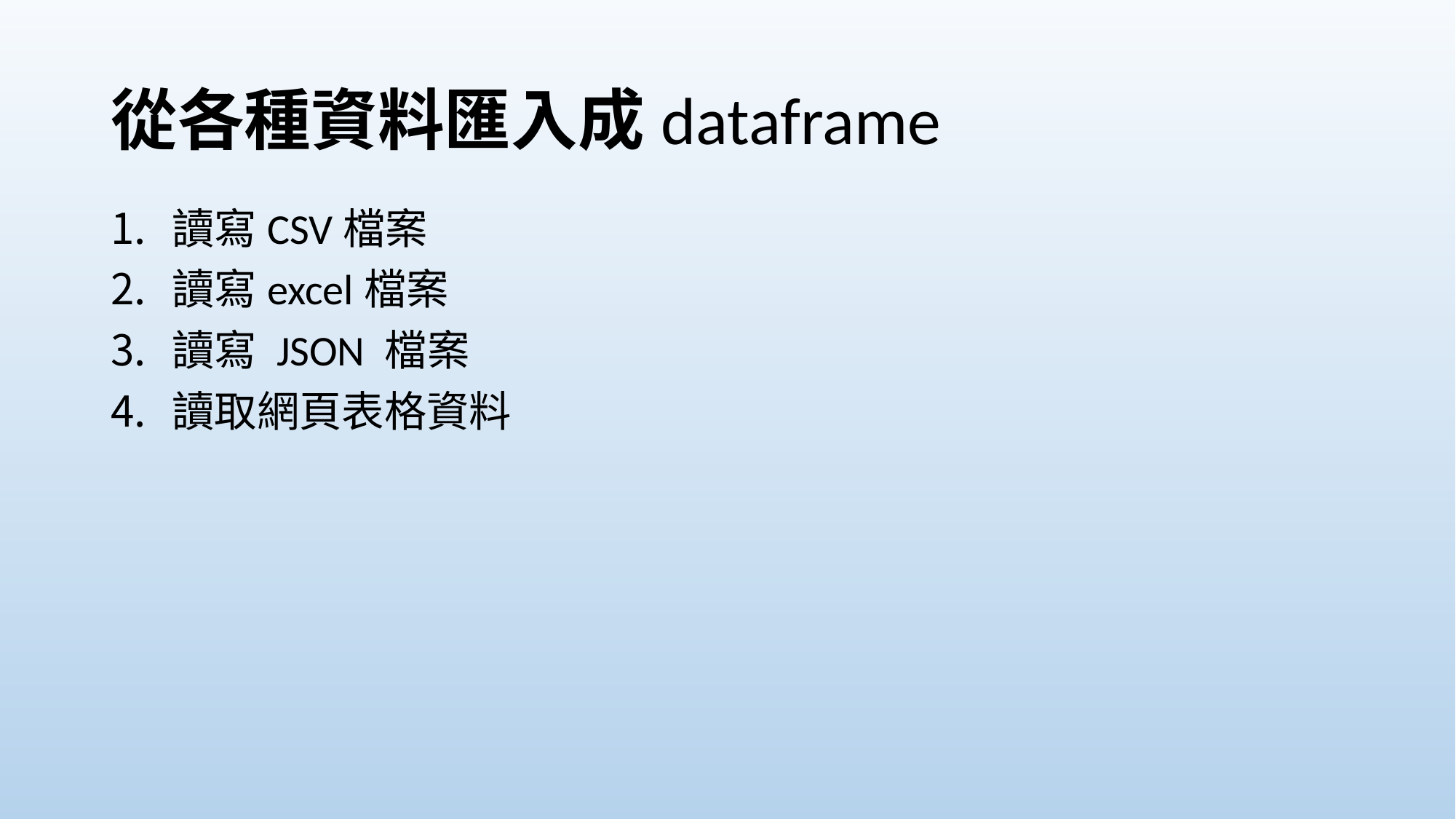

# 從各種資料匯入成dataframe
讀寫CSV檔案
讀寫excel檔案
讀寫 JSON 檔案
讀取網頁表格資料